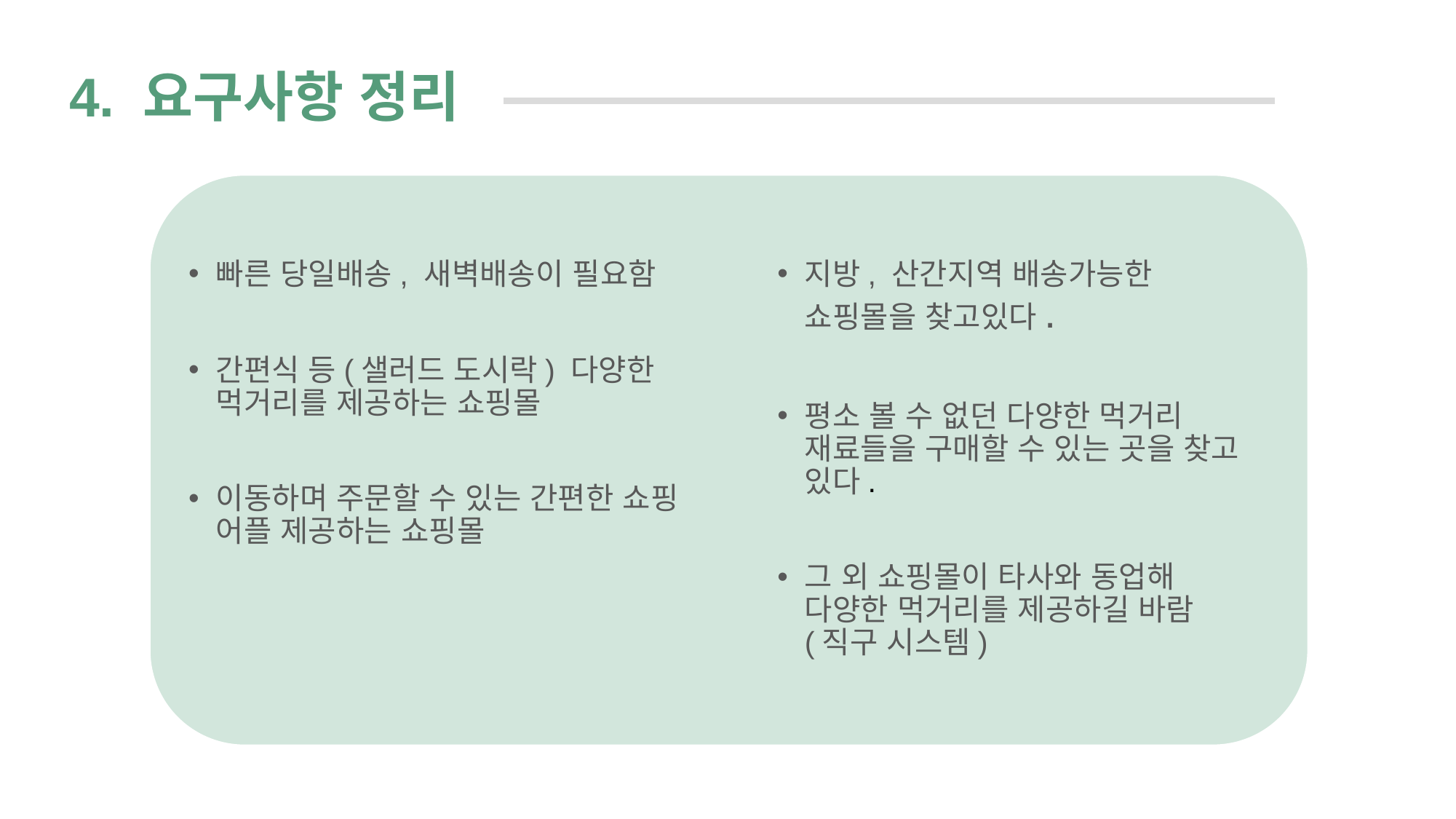

# 4. 요구사항 정리

빠른 당일배송, 새벽배송이 필요함

간편식 등(샐러드 도시락) 다양한 먹거리를 제공하는 쇼핑몰

이동하며 주문할 수 있는 간편한 쇼핑 어플 제공하는 쇼핑몰
지방, 산간지역 배송가능한 쇼핑몰을 찾고있다.

평소 볼 수 없던 다양한 먹거리 재료들을 구매할 수 있는 곳을 찾고 있다.

그 외 쇼핑몰이 타사와 동업해 다양한 먹거리를 제공하길 바람(직구 시스템)